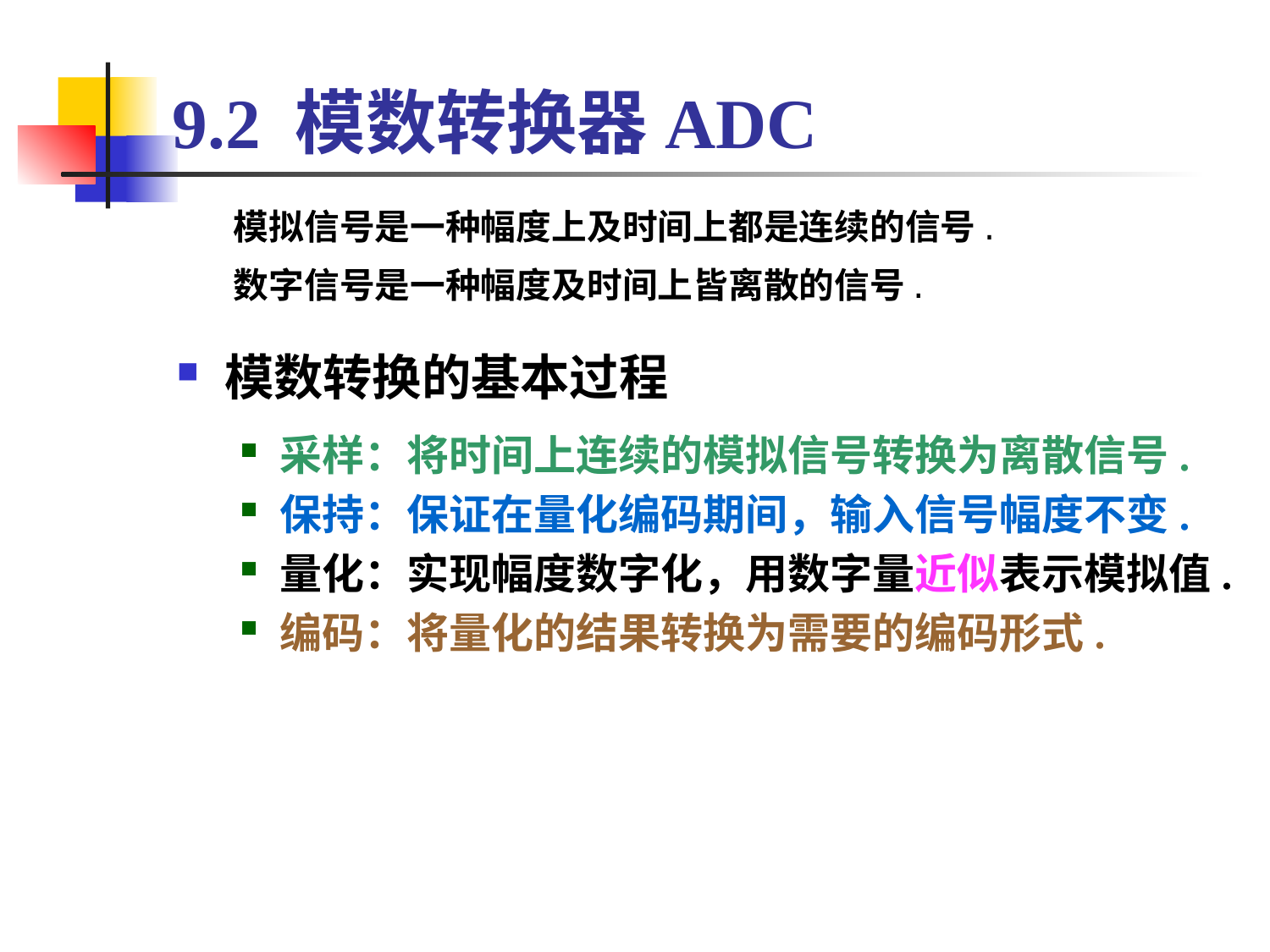

# 9.2 模数转换器ADC
模拟信号是一种幅度上及时间上都是连续的信号.
数字信号是一种幅度及时间上皆离散的信号.
模数转换的基本过程
采样：将时间上连续的模拟信号转换为离散信号.
保持：保证在量化编码期间，输入信号幅度不变.
量化：实现幅度数字化，用数字量近似表示模拟值.
编码：将量化的结果转换为需要的编码形式.